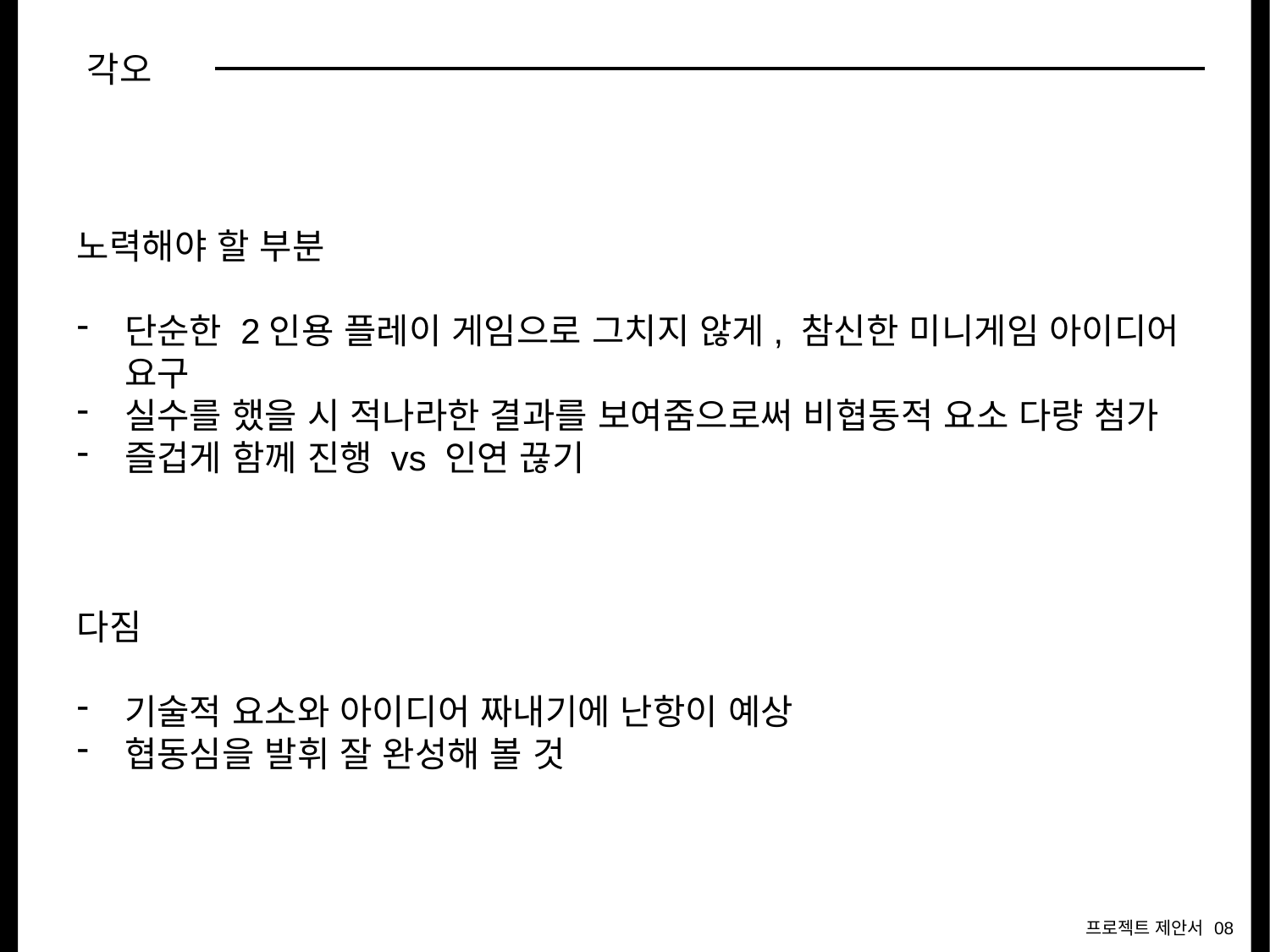

각오
노력해야 할 부분

단순한 2인용 플레이 게임으로 그치지 않게, 참신한 미니게임 아이디어 요구
실수를 했을 시 적나라한 결과를 보여줌으로써 비협동적 요소 다량 첨가
즐겁게 함께 진행 vs 인연 끊기

다짐

기술적 요소와 아이디어 짜내기에 난항이 예상
협동심을 발휘 잘 완성해 볼 것

08
프로젝트 제안서